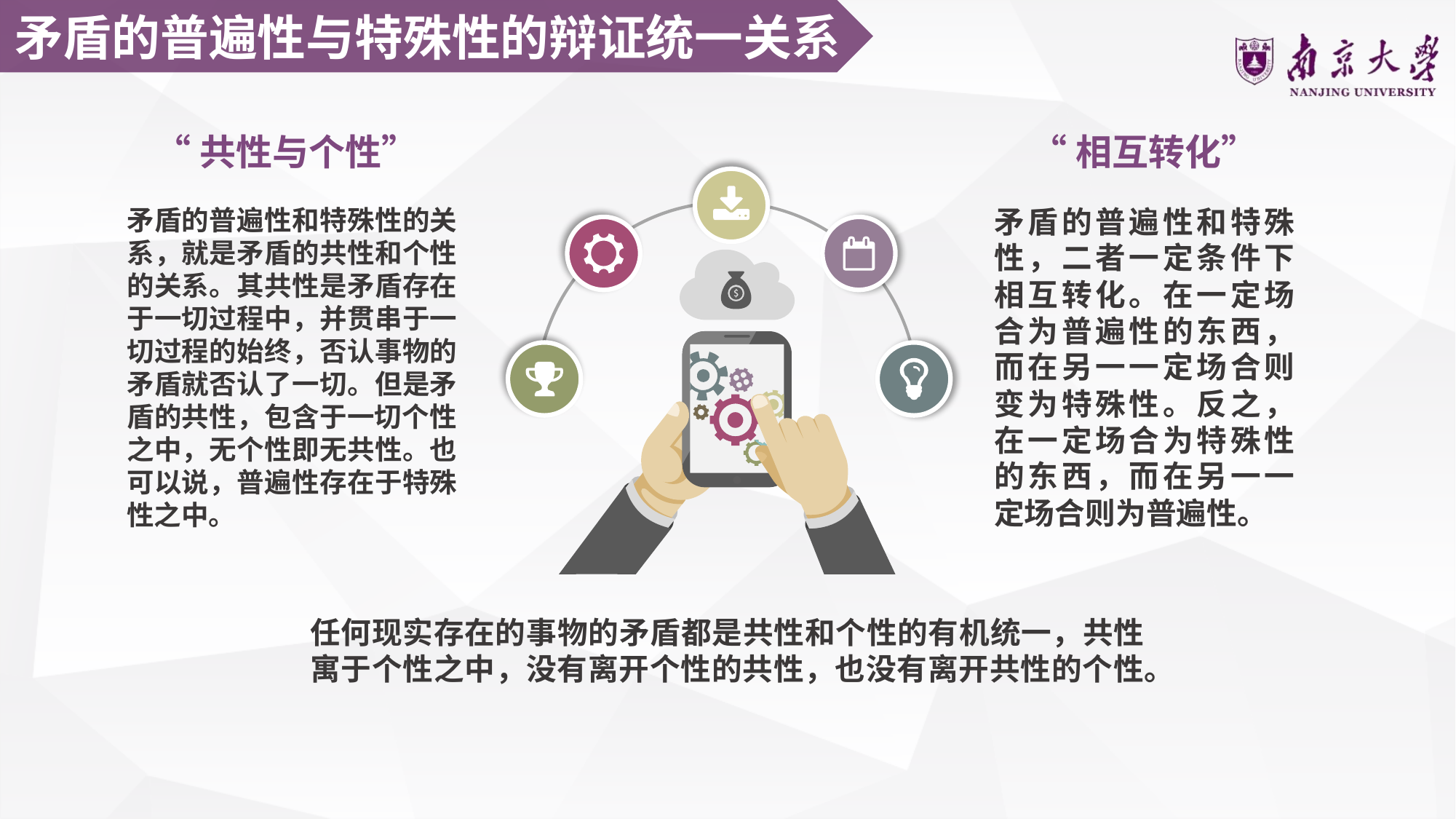

矛盾的普遍性与特殊性的辩证统一关系
“共性与个性”
“相互转化”

矛盾的普遍性和特殊性，二者一定条件下相互转化。在一定场合为普遍性的东西，而在另一一定场合则变为特殊性。反之，在一定场合为特殊性的东西，而在另一一定场合则为普遍性。
矛盾的普遍性和特殊性的关系，就是矛盾的共性和个性的关系。其共性是矛盾存在于一切过程中，并贯串于一切过程的始终，否认事物的矛盾就否认了一切。但是矛盾的共性，包含于一切个性之中，无个性即无共性。也可以说，普遍性存在于特殊性之中。

任何现实存在的事物的矛盾都是共性和个性的有机统一，共性寓于个性之中，没有离开个性的共性，也没有离开共性的个性。